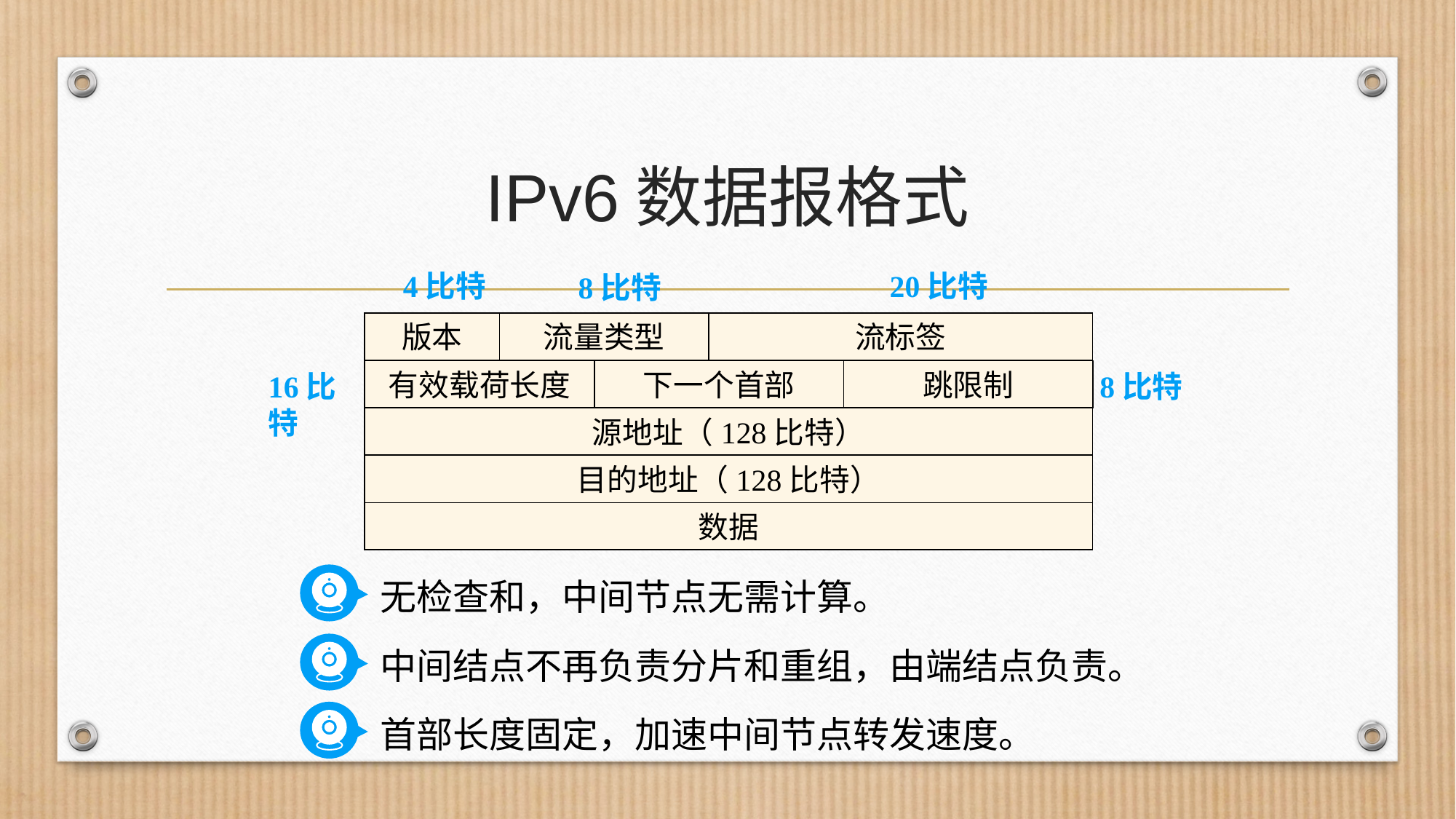

# IPv6数据报格式
4比特
20比特
8比特
8比特
16比特
版本
流量类型
流标签
有效载荷长度
下一个首部
跳限制
源地址（128比特）
目的地址（128比特）
数据

无检查和，中间节点无需计算。

中间结点不再负责分片和重组，由端结点负责。

首部长度固定，加速中间节点转发速度。